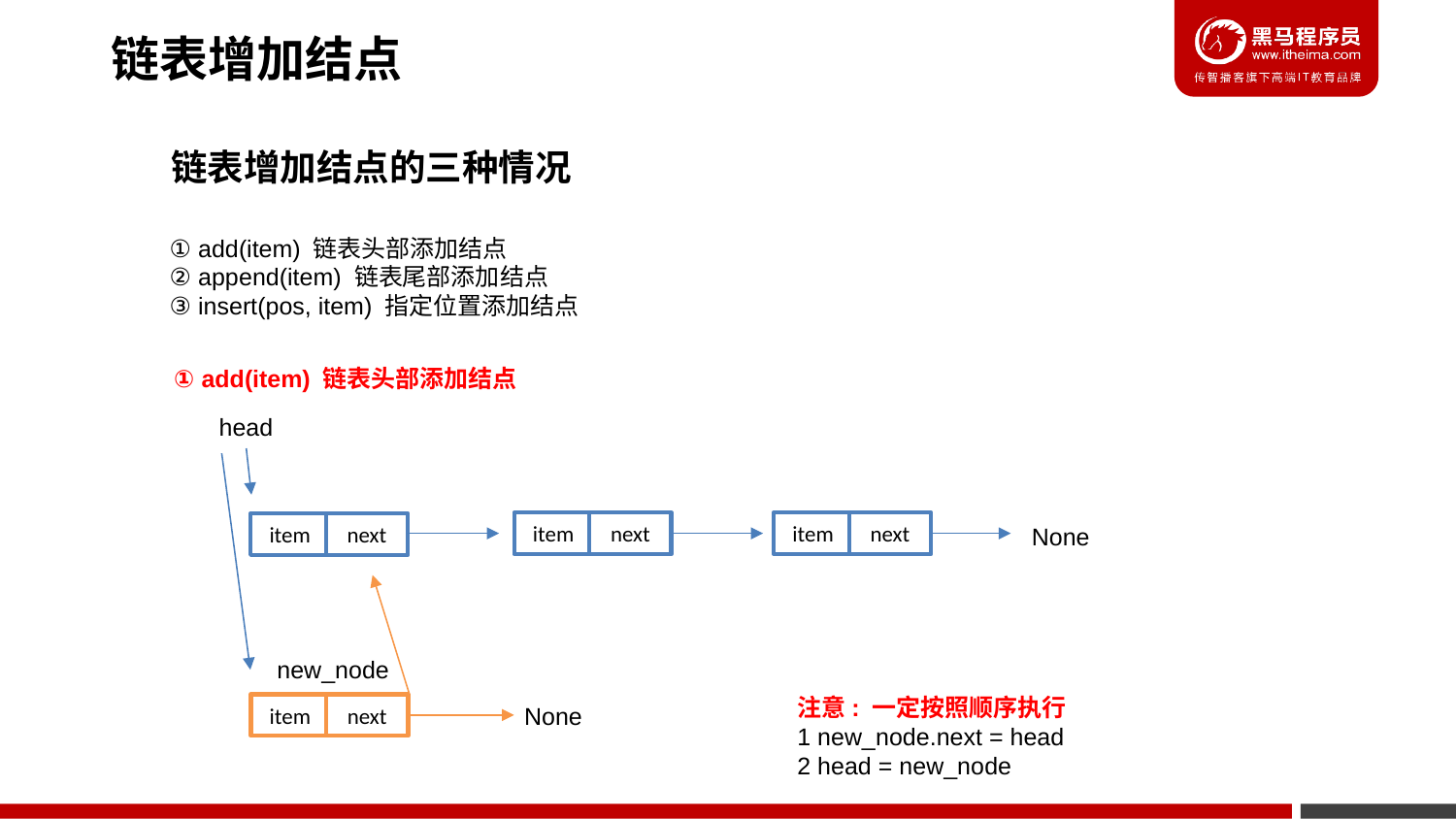

链表增加结点
链表增加结点的三种情况

① add(item) 链表头部添加结点
② append(item) 链表尾部添加结点
③ insert(pos, item) 指定位置添加结点

① add(item) 链表头部添加结点

head
next
next
item
item
next
item
None
new_node
注意: 一定按照顺序执行
1 new_node.next = head
2 head = new_node
next
None
item